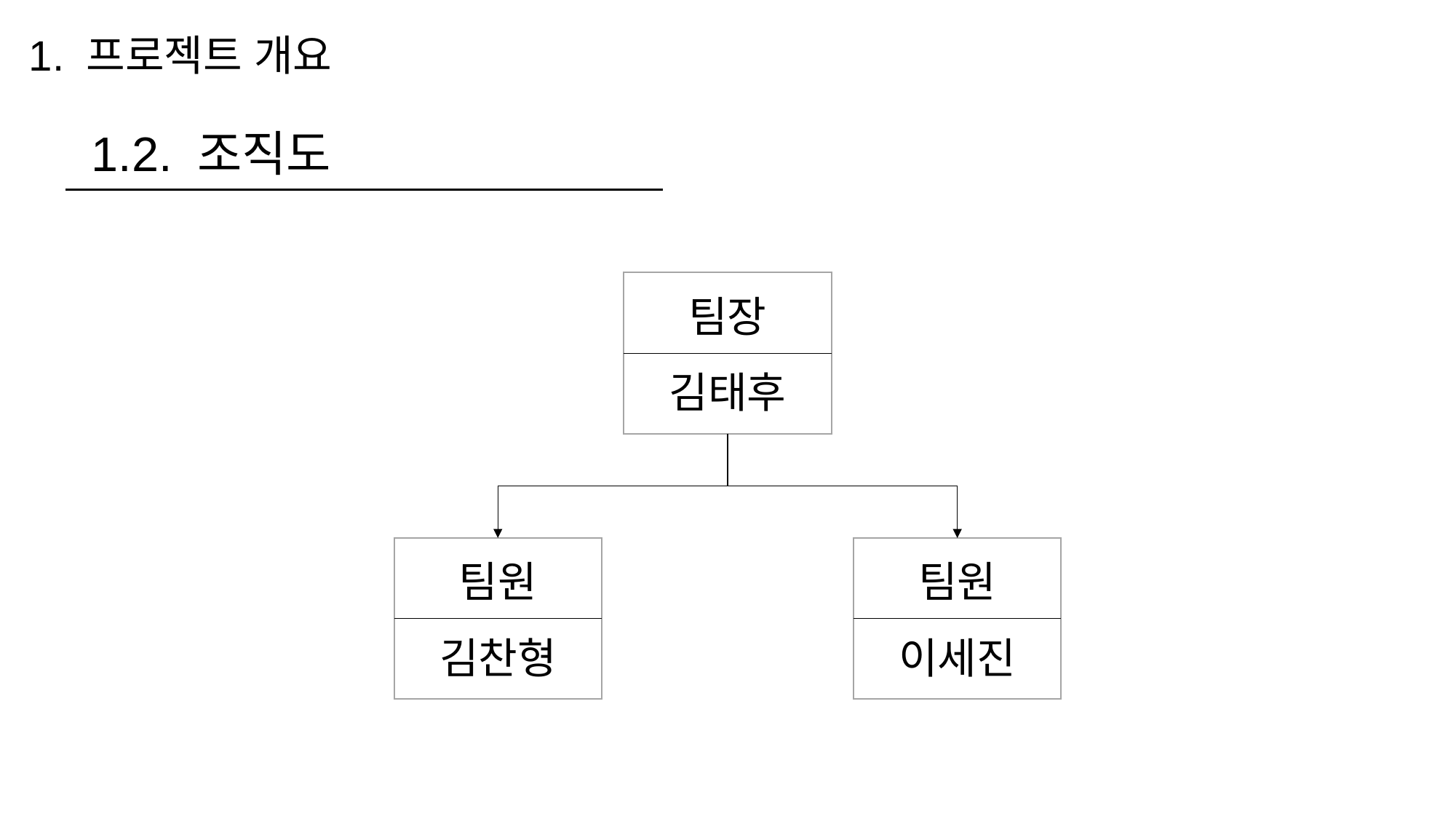

# 1. 프로젝트 개요
1.2. 조직도
팀장

김태후
팀원

김찬형
팀원

이세진